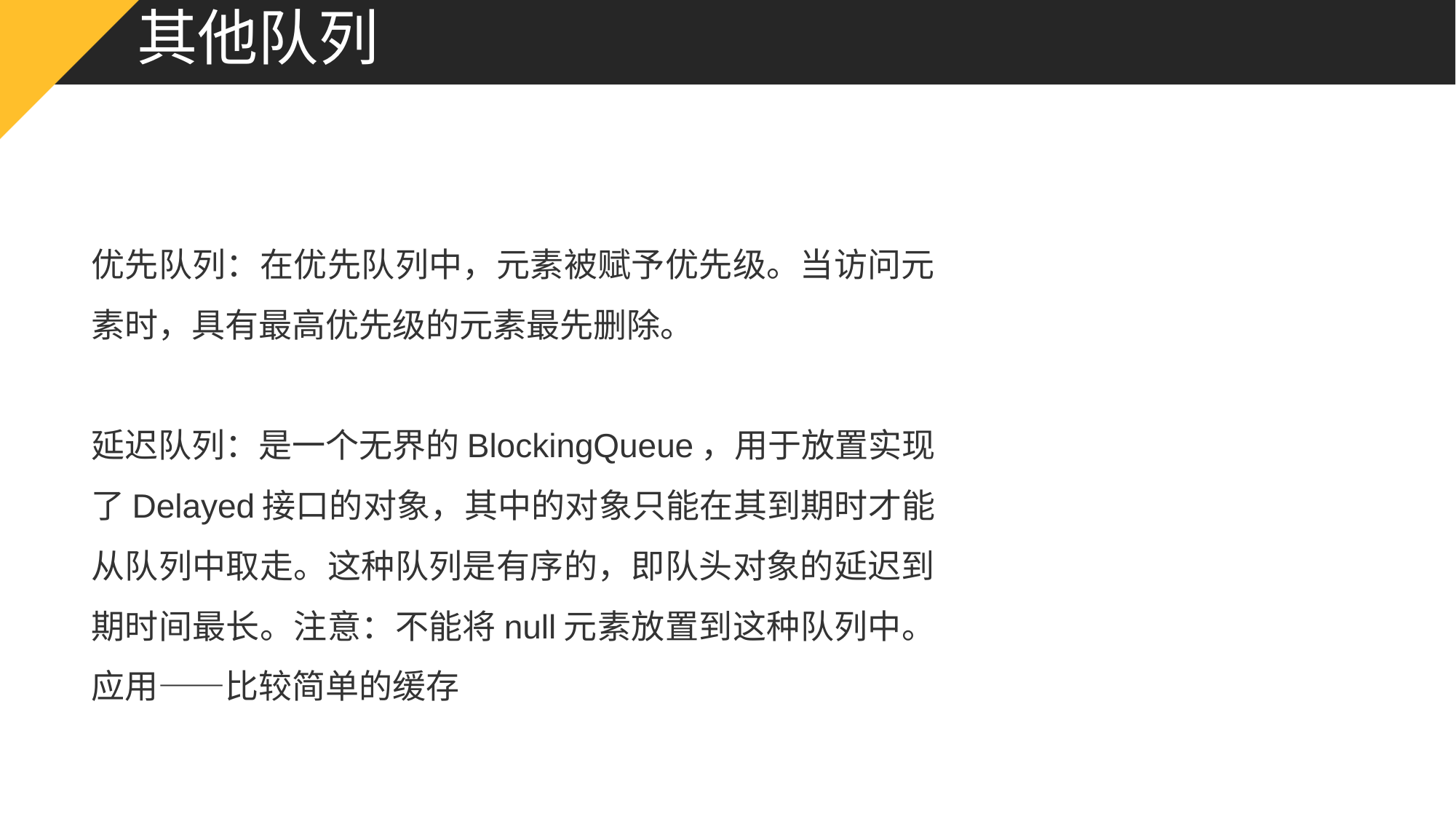

# 其他队列
优先队列：在优先队列中，元素被赋予优先级。当访问元素时，具有最高优先级的元素最先删除。

延迟队列：是一个无界的BlockingQueue，用于放置实现了Delayed接口的对象，其中的对象只能在其到期时才能从队列中取走。这种队列是有序的，即队头对象的延迟到期时间最长。注意：不能将null元素放置到这种队列中。应用——比较简单的缓存